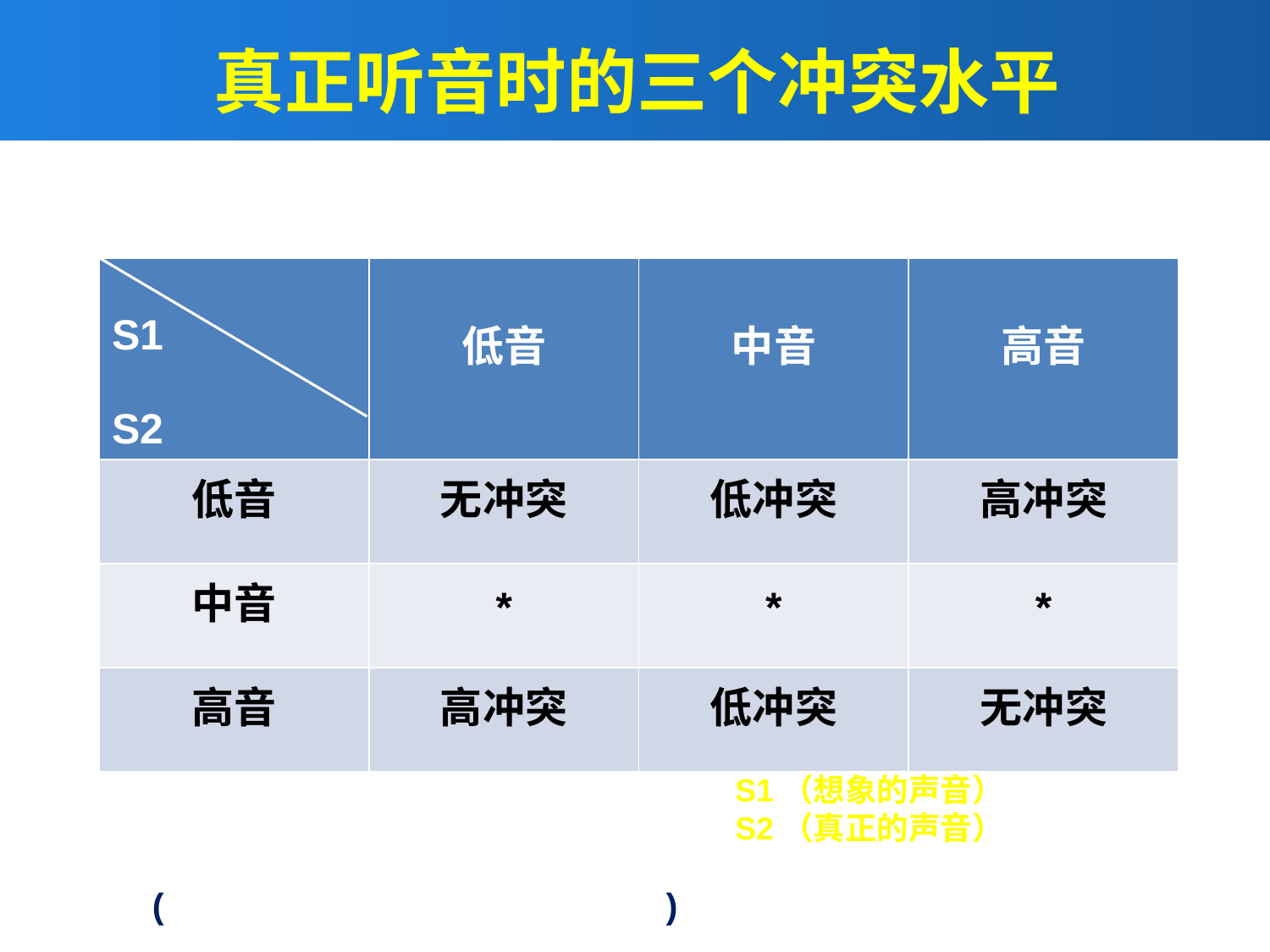

# 真正听音时的三个冲突水平
| S1 S2 | 低音 | 中音 | 高音 |
| --- | --- | --- | --- |
| 低音 | 无冲突 | 低冲突 | 高冲突 |
| 中音 | \* | \* | \* |
| 高音 | 高冲突 | 低冲突 | 无冲突 |
S1（想象的声音）
S2（真正的声音）
(Wu et al, Psychophysiol, 2010)